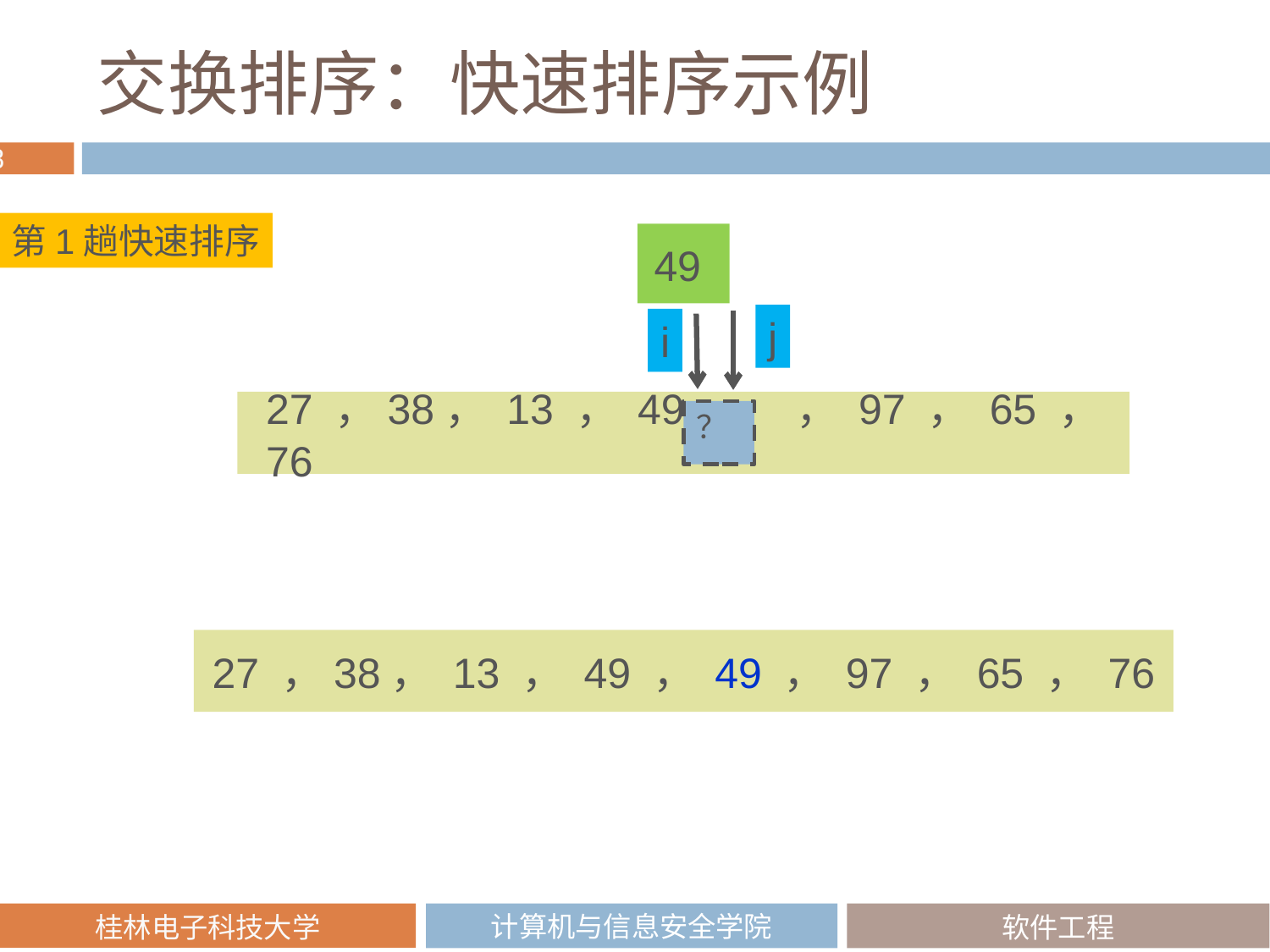

# 交换排序：快速排序示例
第1趟快速排序
49
j
i
27 ，38， 13 ， 49 ，     ， 97 ， 65 ， 76
？
27 ，38， 13 ， 49 ， 49 ， 97 ， 65 ， 76